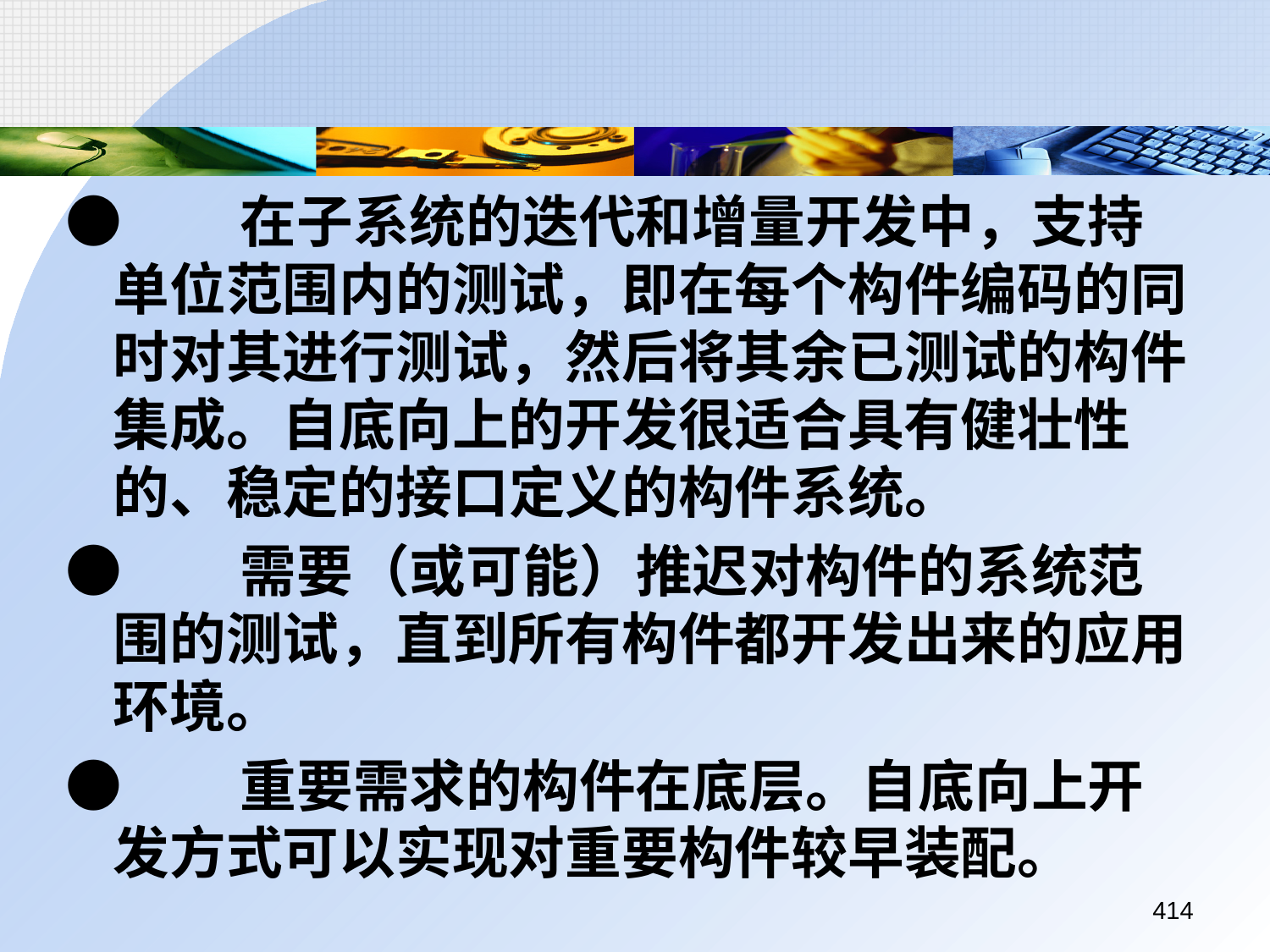

●	在子系统的迭代和增量开发中，支持单位范围内的测试，即在每个构件编码的同时对其进行测试，然后将其余已测试的构件集成。自底向上的开发很适合具有健壮性的、稳定的接口定义的构件系统。
●	需要（或可能）推迟对构件的系统范围的测试，直到所有构件都开发出来的应用环境。
●	重要需求的构件在底层。自底向上开发方式可以实现对重要构件较早装配。

414